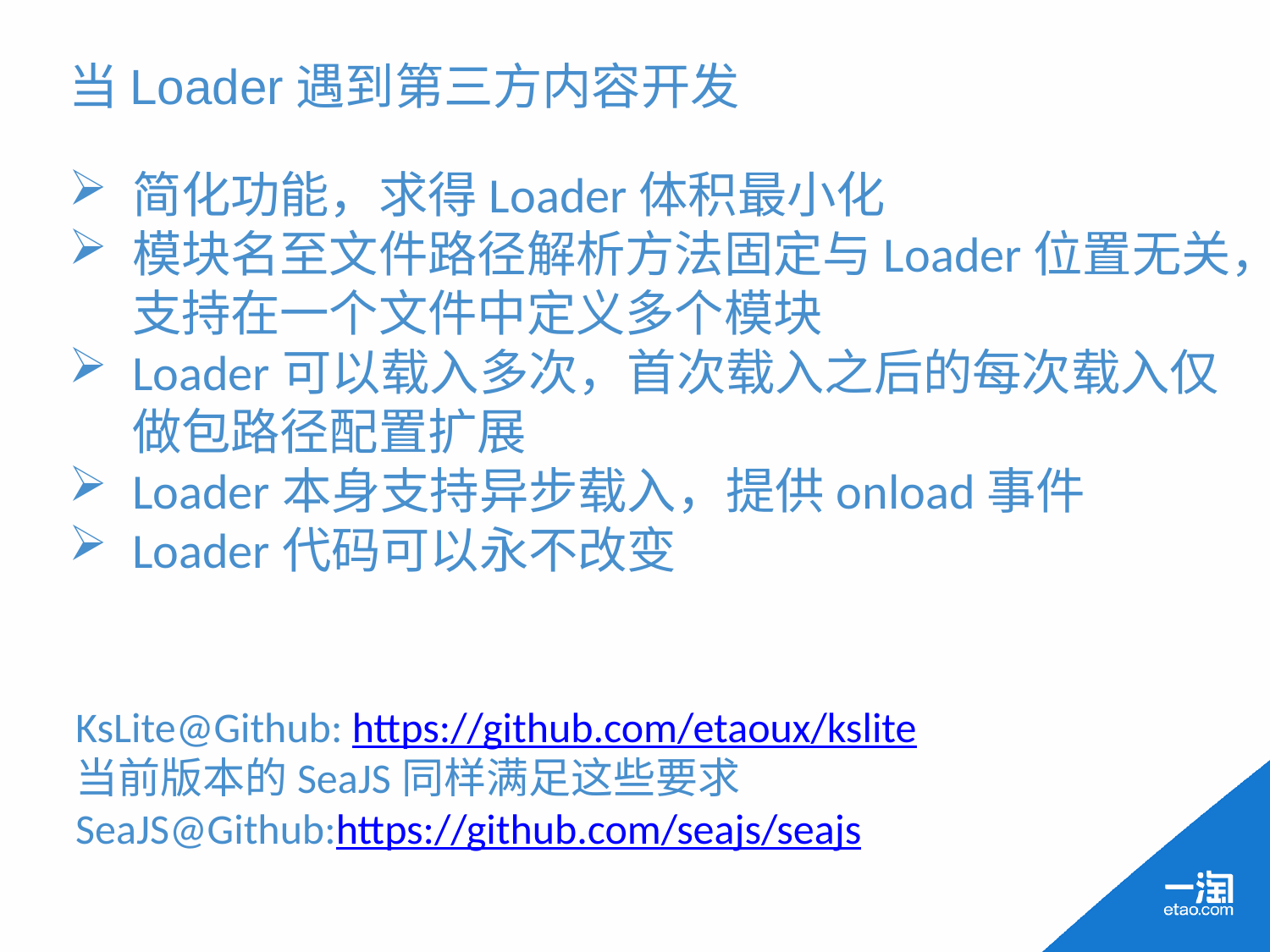

# 当Loader遇到第三方内容开发
简化功能，求得Loader体积最小化
模块名至文件路径解析方法固定与Loader位置无关，支持在一个文件中定义多个模块
Loader可以载入多次，首次载入之后的每次载入仅做包路径配置扩展
Loader本身支持异步载入，提供onload事件
Loader代码可以永不改变

KsLite@Github: https://github.com/etaoux/kslite
当前版本的SeaJS同样满足这些要求
SeaJS@Github:https://github.com/seajs/seajs